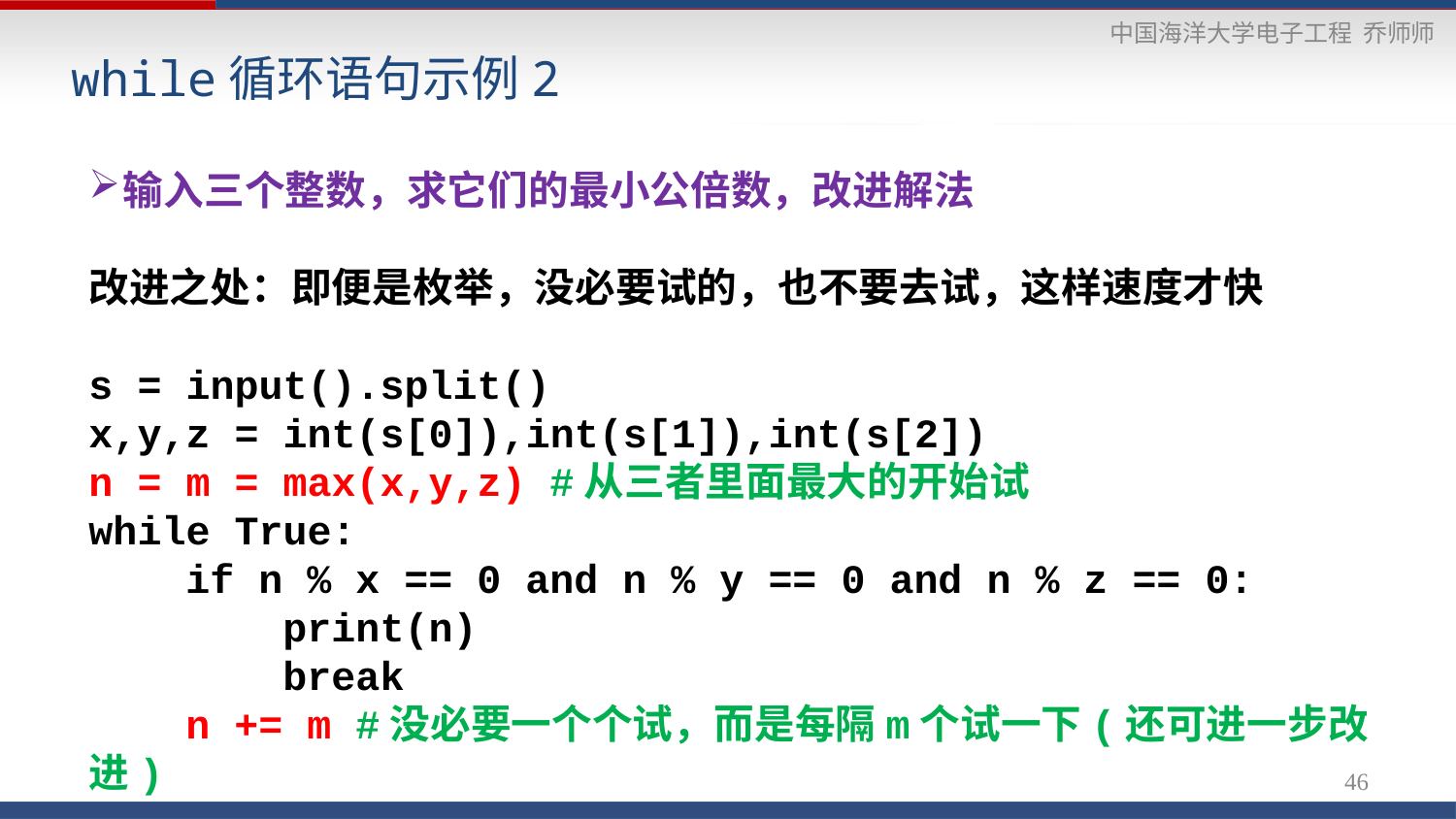

# while循环语句示例2
输入三个整数，求它们的最小公倍数，改进解法

改进之处：即便是枚举，没必要试的，也不要去试，这样速度才快

s = input().split()
x,y,z = int(s[0]),int(s[1]),int(s[2])
n = m = max(x,y,z) #从三者里面最大的开始试
while True:
    if n % x == 0 and n % y == 0 and n % z == 0:
        print(n)
        break
    n += m #没必要一个个试，而是每隔m个试一下(还可进一步改进)

46